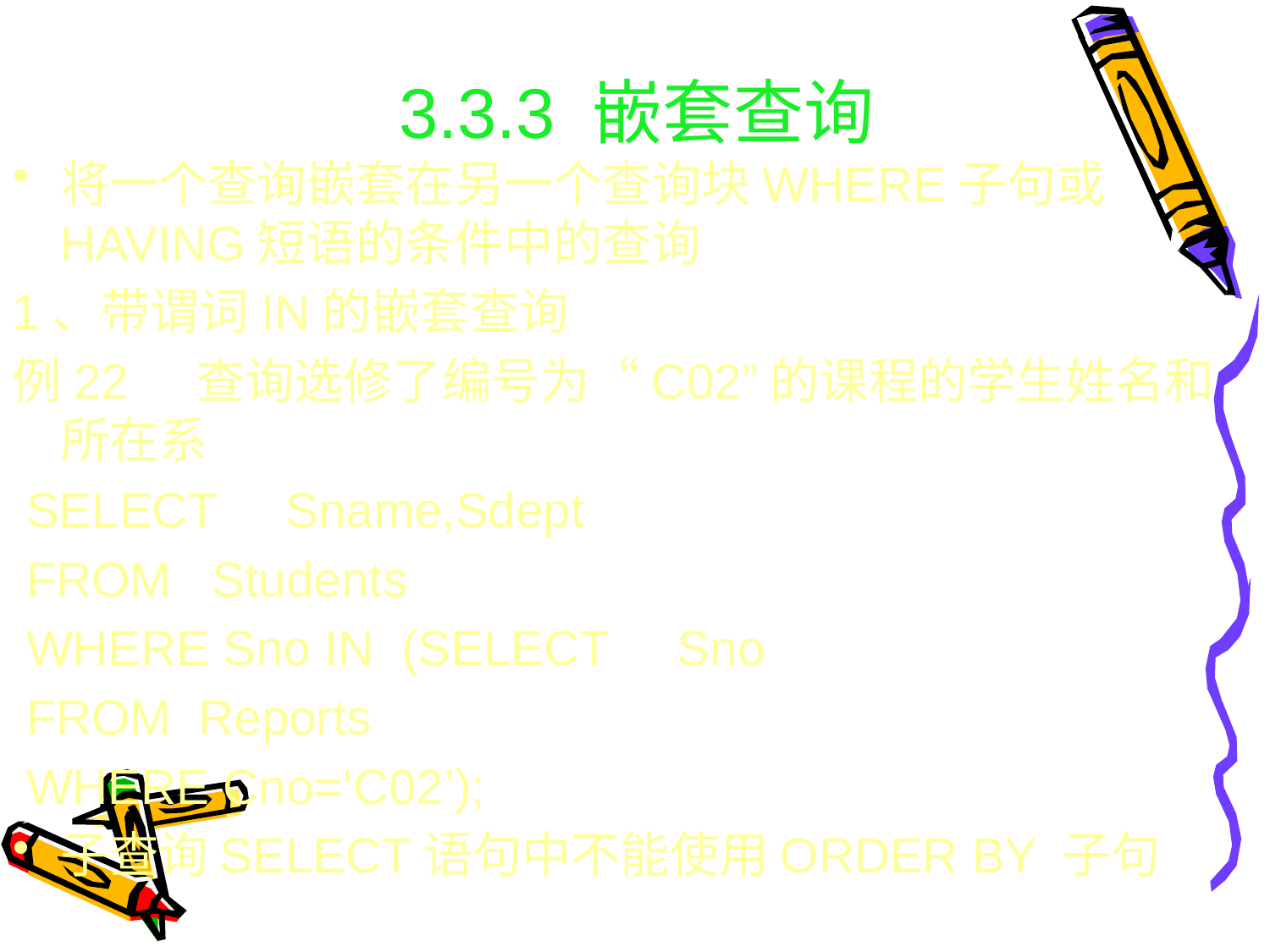

# 3.3.3 嵌套查询
将一个查询嵌套在另一个查询块WHERE子句或 HAVING短语的条件中的查询
1、带谓词IN的嵌套查询
例22    查询选修了编号为“C02”的课程的学生姓名和所在系
 SELECT     Sname,Sdept
 FROM   Students
 WHERE Sno IN  (SELECT     Sno
 FROM  Reports
 WHERE Cno=‘C02’);
子查询SELECT语句中不能使用ORDER BY 子句